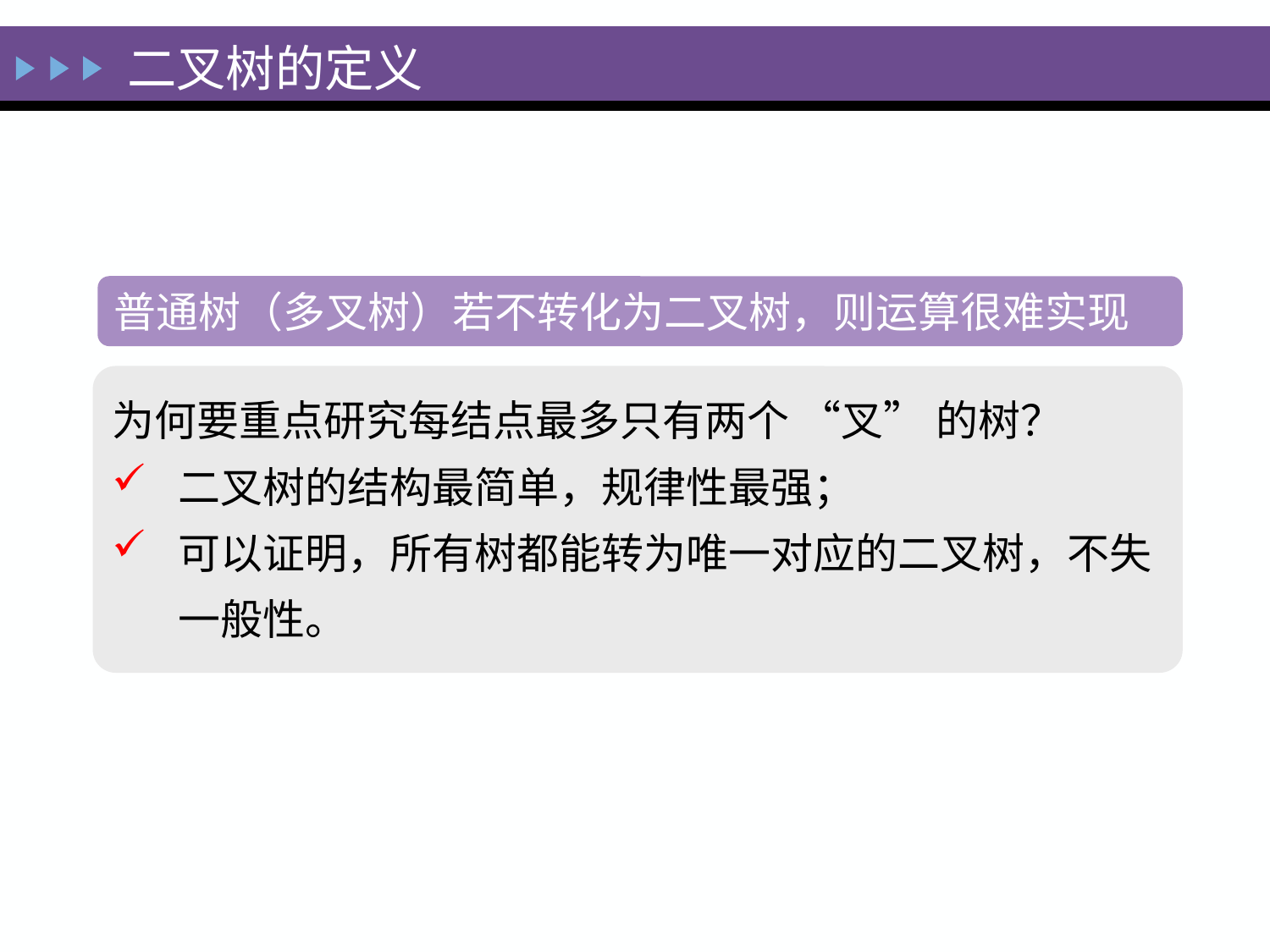

二叉树的定义
普通树（多叉树）若不转化为二叉树，则运算很难实现
为何要重点研究每结点最多只有两个 “叉” 的树？
二叉树的结构最简单，规律性最强；
可以证明，所有树都能转为唯一对应的二叉树，不失一般性。